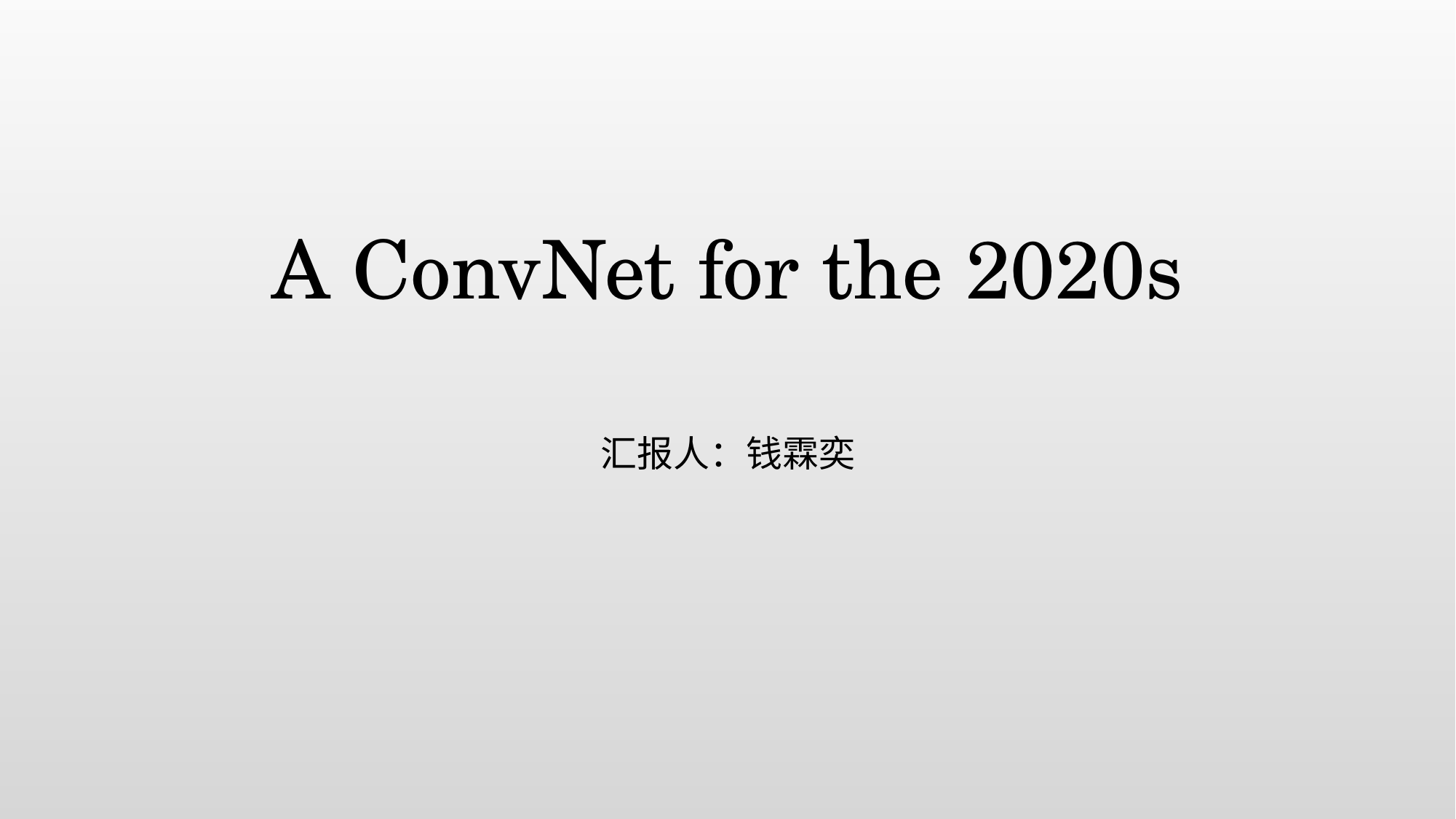

# A ConvNet for the 2020s
汇报人：钱霖奕